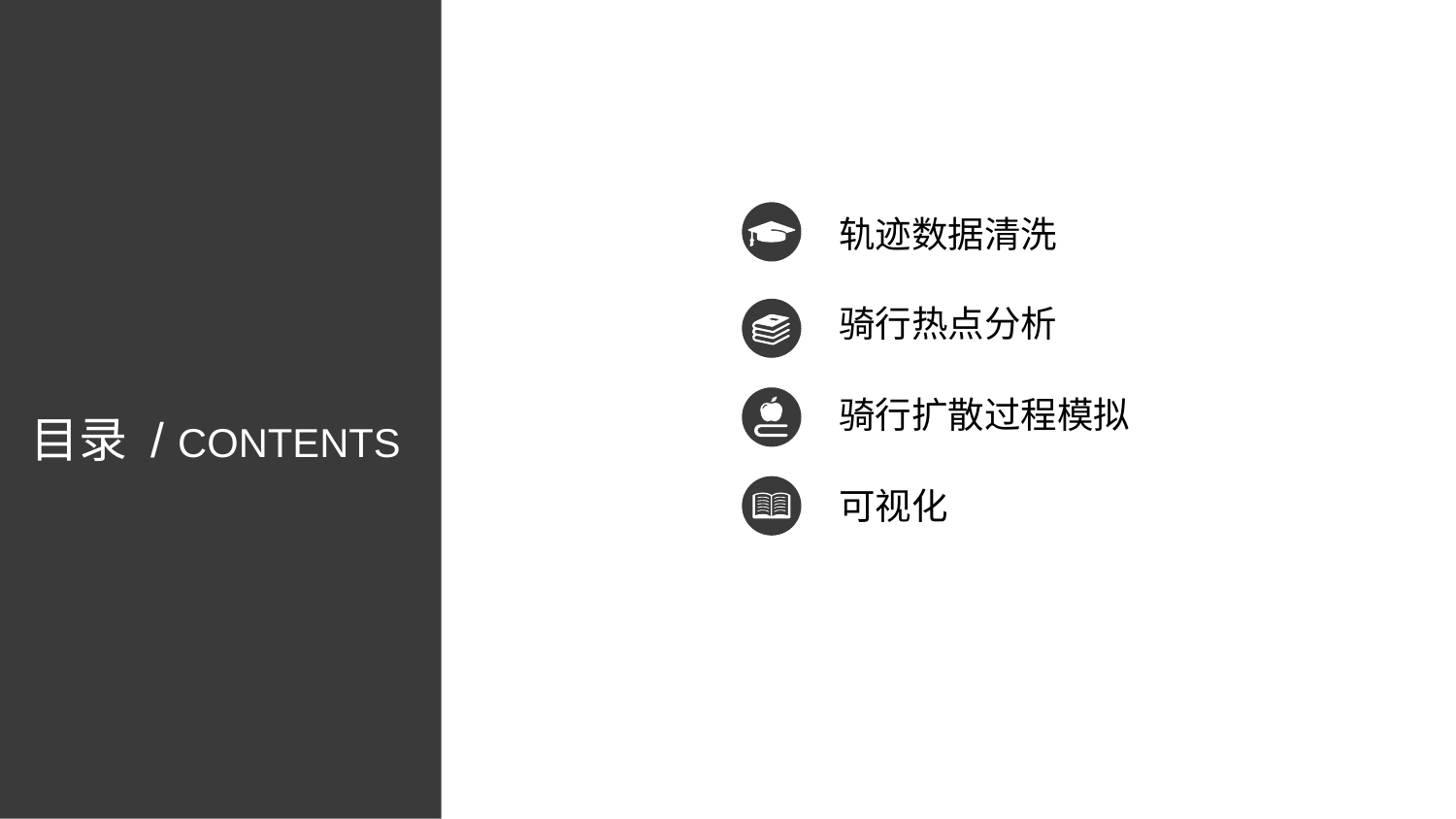

轨迹数据清洗
骑行热点分析

骑行扩散过程模拟

目录 / CONTENTS
可视化